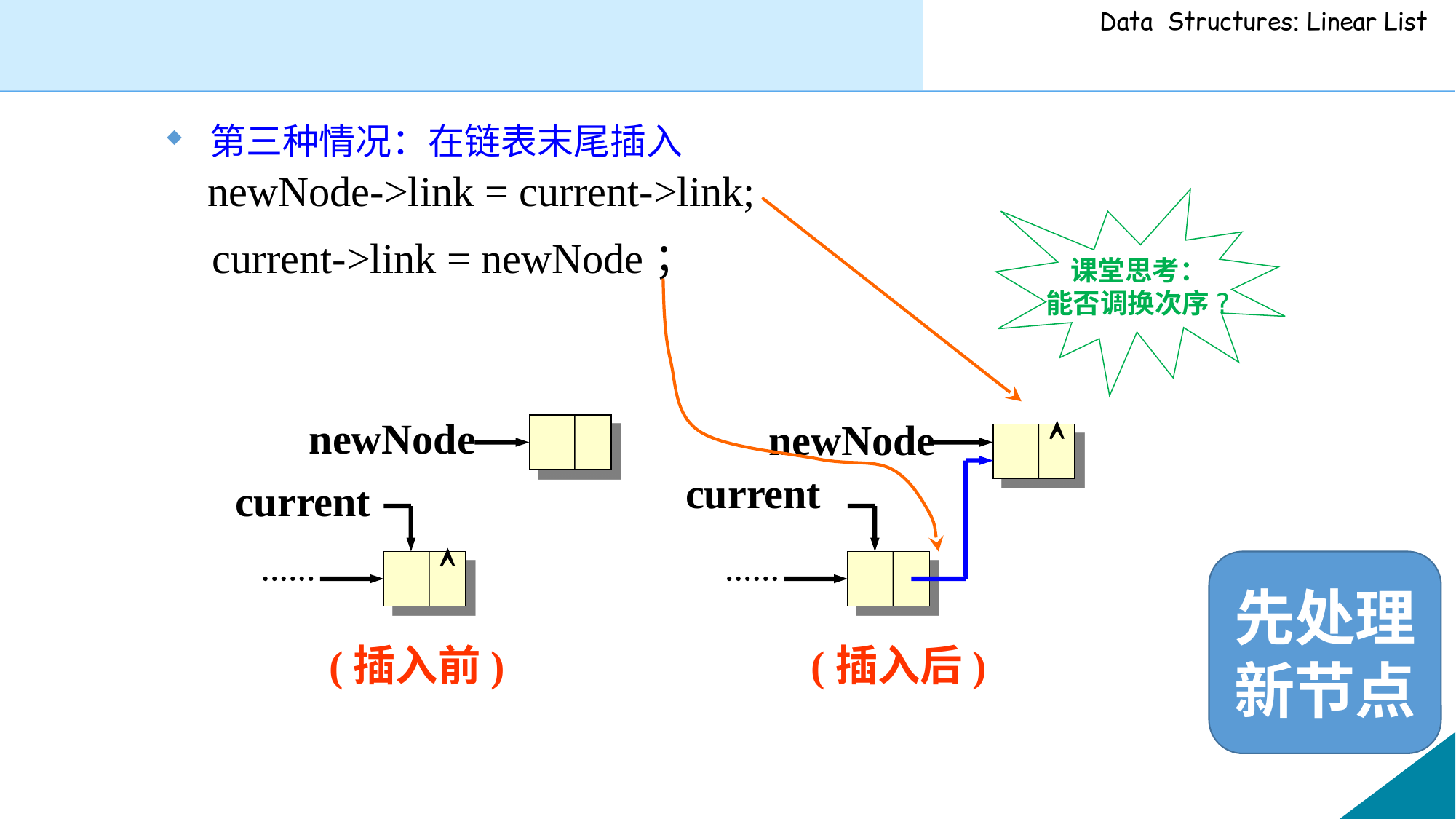

#
 第三种情况：在链表末尾插入
    newNode->link = current->link;
	       current->link = newNode；
课堂思考：
能否调换次序?

newNode
newNode
∧

current
current

∧

先处理新节点

   (插入前)                             (插入后)